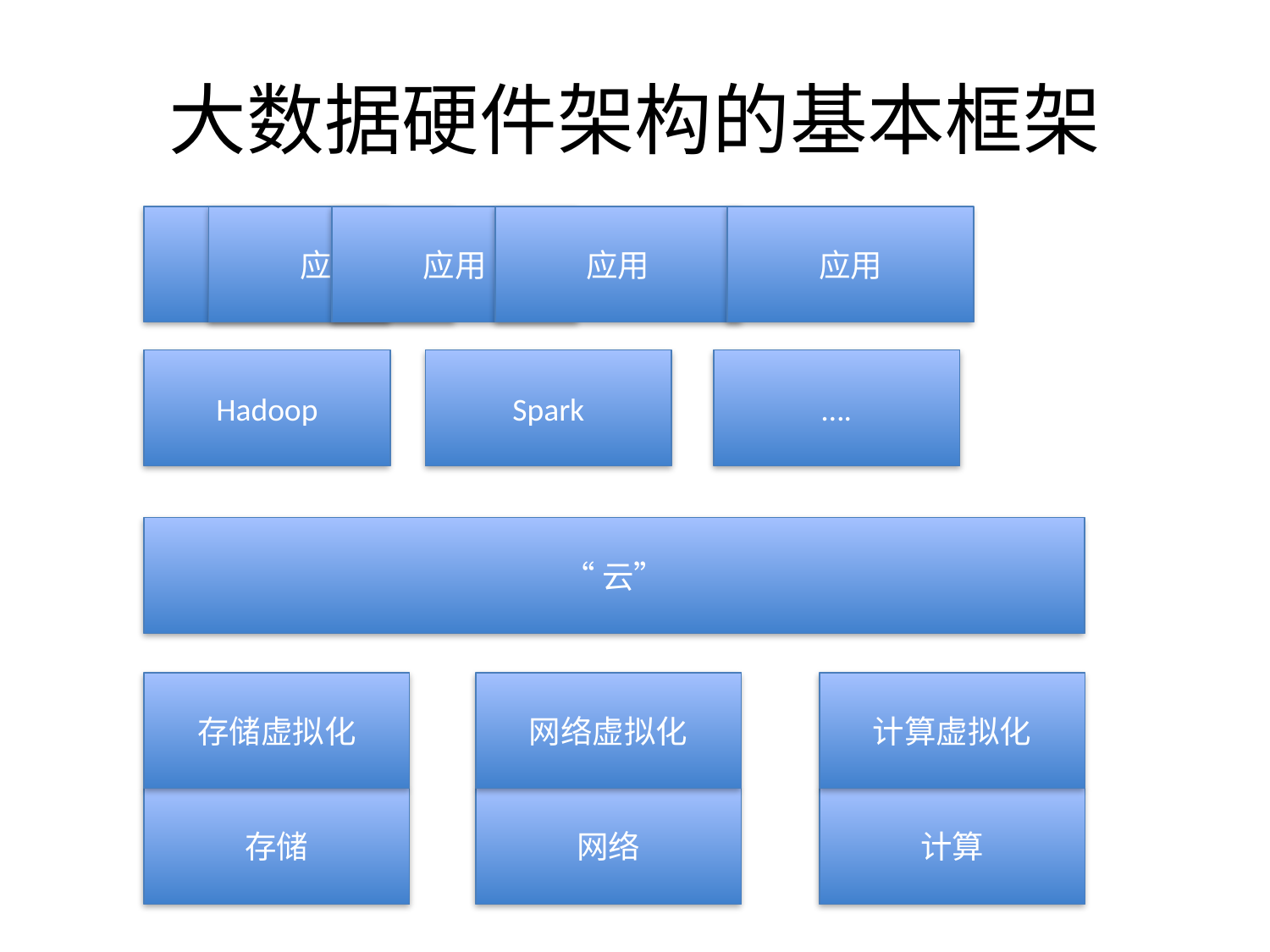

# 大数据硬件架构的基本框架
应用
应用
应用
应用
应用
Hadoop
Spark
….
“云”
存储虚拟化
网络虚拟化
计算虚拟化
存储
网络
计算